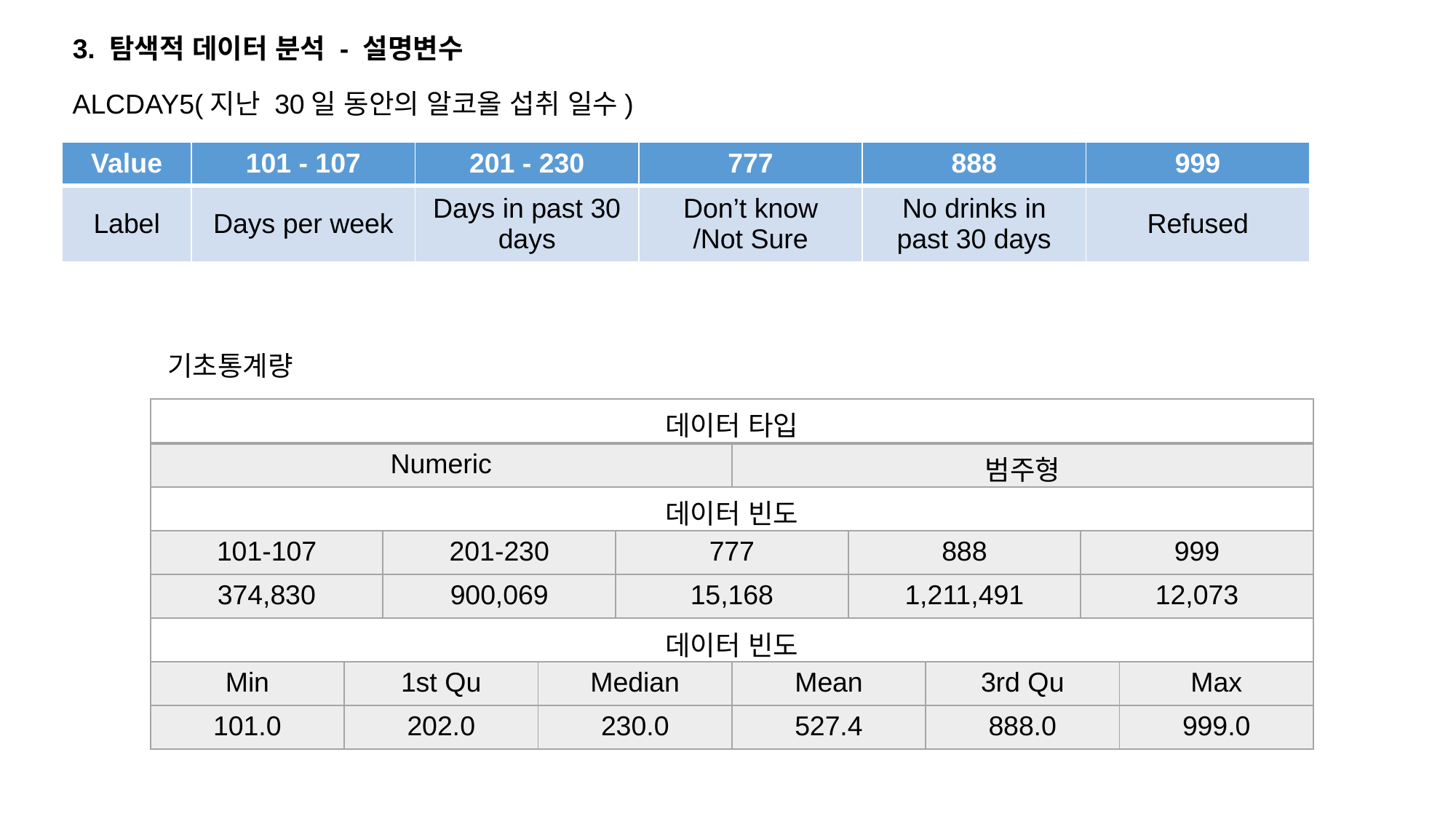

3. 탐색적 데이터 분석 - 설명변수
ALCDAY5(지난 30일 동안의 알코올 섭취 일수)
| Value | 101 - 107 | 201 - 230 | 777 | 888 | 999 |
| --- | --- | --- | --- | --- | --- |
| Label | Days per week | Days in past 30 days | Don’t know /Not Sure | No drinks in past 30 days | Refused |
기초통계량
| 데이터 타입 |  |  |  |  |  |  |  |  |  |
| --- | --- | --- | --- | --- | --- | --- | --- | --- | --- |
| Numeric |  |  |  |  | 범주형 |  |  |  |  |
| 데이터 빈도 |  |  |  |  |  |  |  |  |  |
| 101-107 |  | 201-230 |  | 777 |  | 888 |  | 999 |  |
| 374,830 |  | 900,069 |  | 15,168 |  | 1,211,491 |  | 12,073 |  |
| 데이터 빈도 |  |  |  |  |  |  |  |  |  |
| Min | 1st Qu |  | Median |  | Mean |  | 3rd Qu |  | Max |
| 101.0 | 202.0 |  | 230.0 |  | 527.4 |  | 888.0 |  | 999.0 |